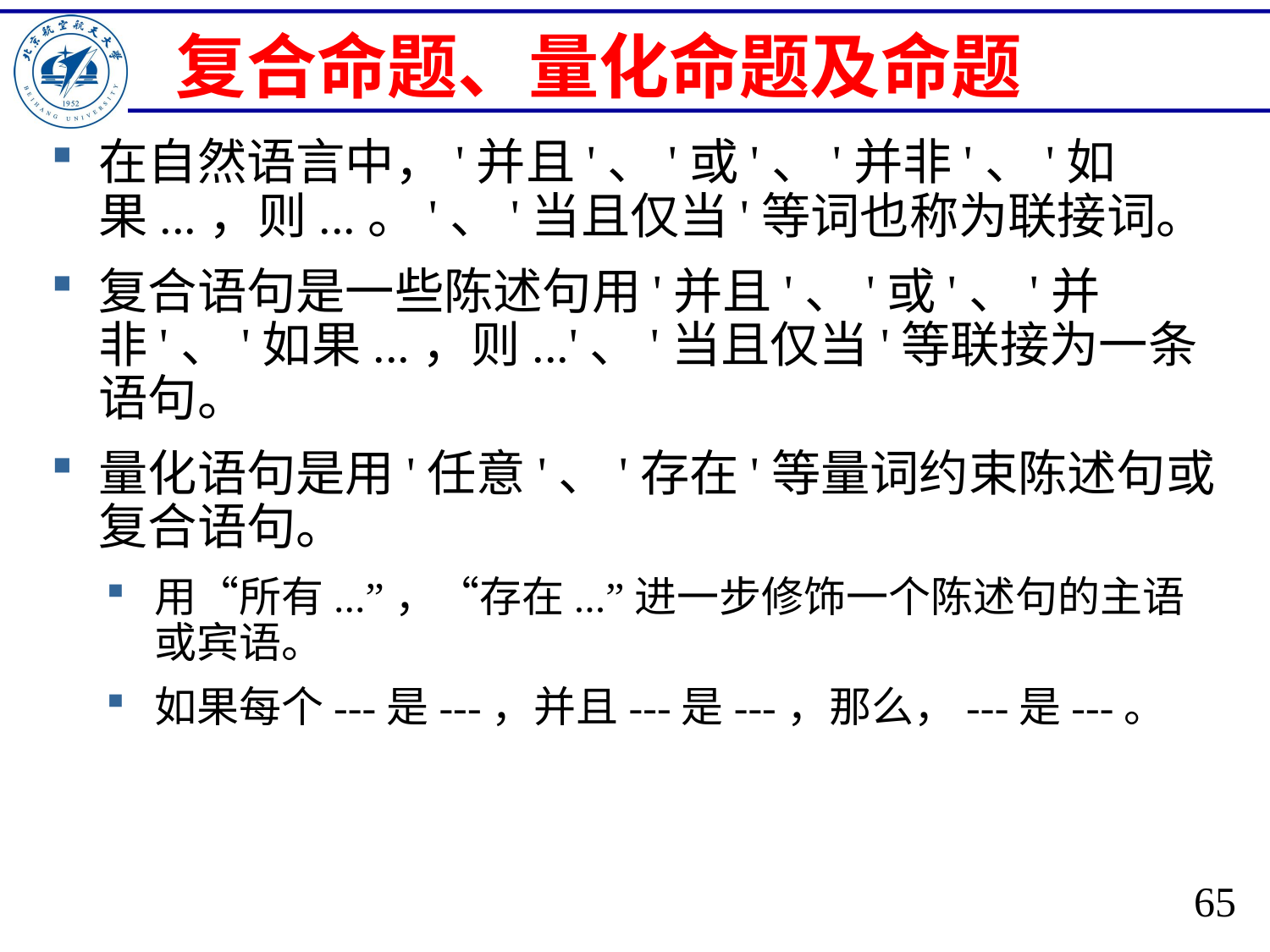

# 复合命题、量化命题及命题
在自然语言中，'并且'、'或'、'并非'、'如果...，则...。'、'当且仅当'等词也称为联接词。
复合语句是一些陈述句用'并且'、'或'、'并非'、'如果...，则...'、'当且仅当'等联接为一条语句。
量化语句是用'任意'、'存在'等量词约束陈述句或复合语句。
用“所有...”，“存在...”进一步修饰一个陈述句的主语或宾语。
如果每个---是---，并且---是---，那么，---是---。